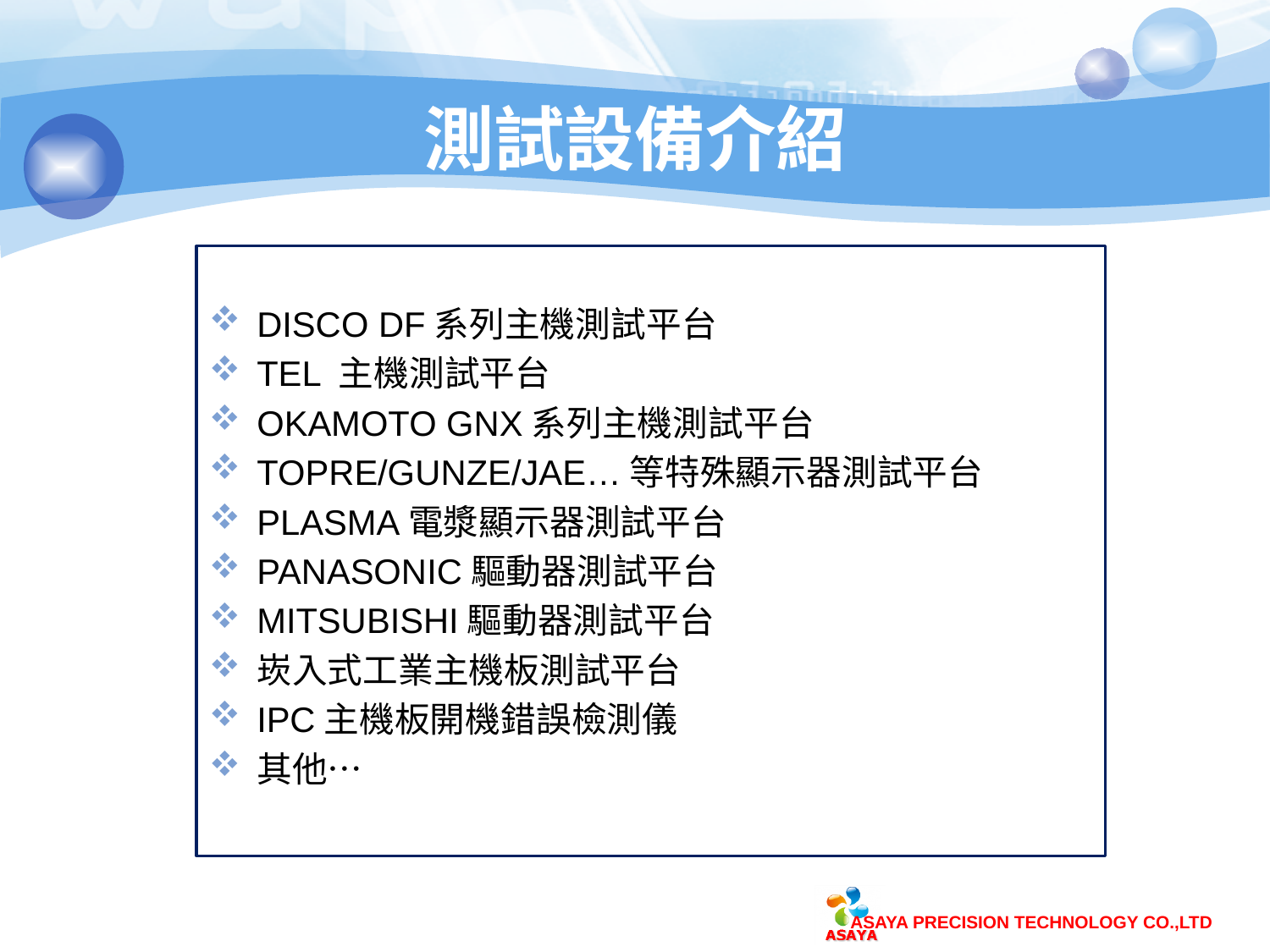

# 測試設備介紹

DISCO DF系列主機測試平台
TEL 主機測試平台
OKAMOTO GNX系列主機測試平台
TOPRE/GUNZE/JAE…等特殊顯示器測試平台
PLASMA電漿顯示器測試平台
PANASONIC驅動器測試平台
MITSUBISHI驅動器測試平台
崁入式工業主機板測試平台
IPC主機板開機錯誤檢測儀
其他…